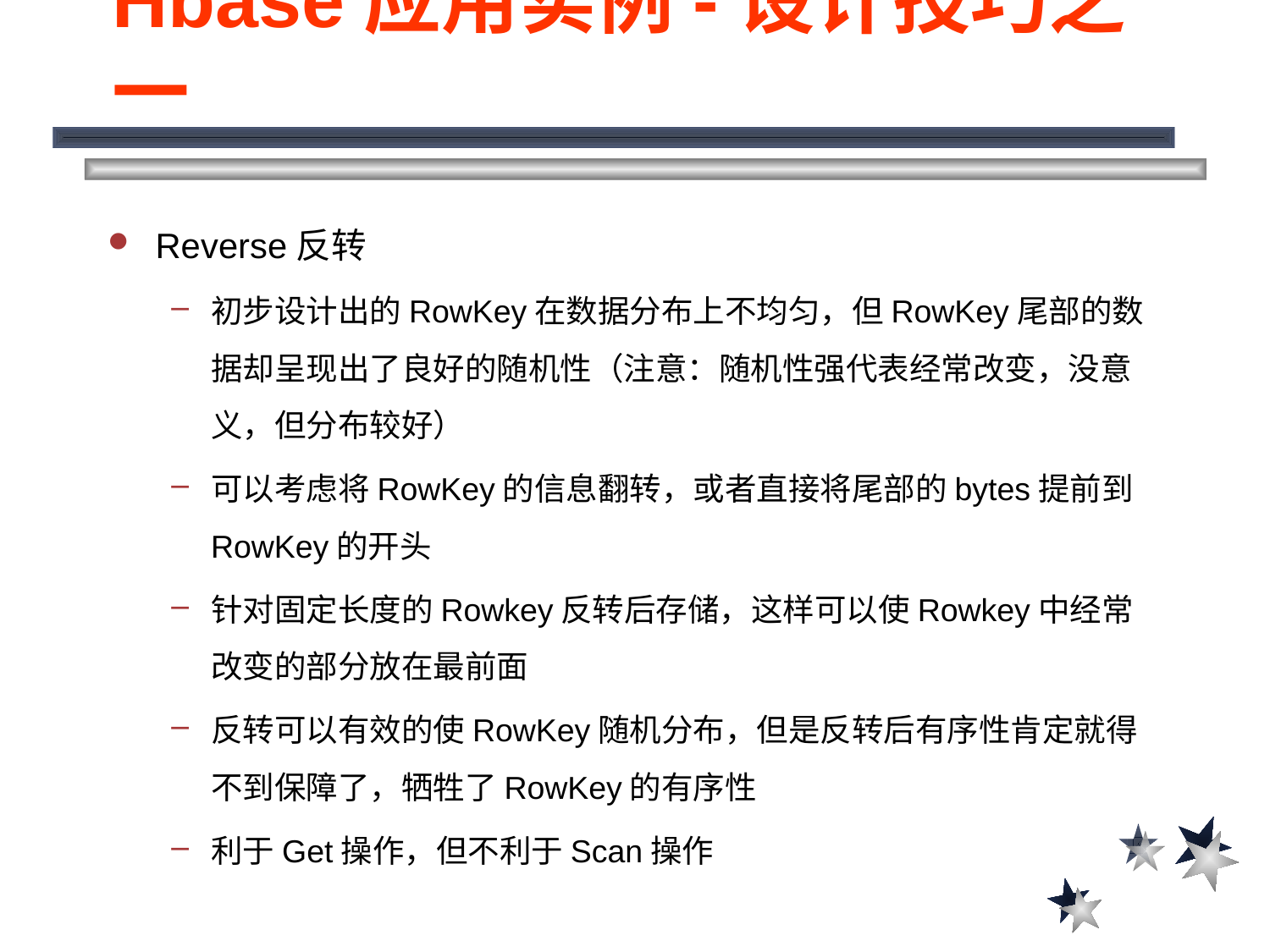

Hbase应用实例-设计技巧之一

Reverse反转
初步设计出的RowKey在数据分布上不均匀，但RowKey尾部的数据却呈现出了良好的随机性（注意：随机性强代表经常改变，没意义，但分布较好）
可以考虑将RowKey的信息翻转，或者直接将尾部的bytes提前到RowKey的开头
针对固定长度的Rowkey反转后存储，这样可以使Rowkey中经常改变的部分放在最前面
反转可以有效的使RowKey随机分布，但是反转后有序性肯定就得不到保障了，牺牲了RowKey的有序性
利于Get操作，但不利于Scan操作